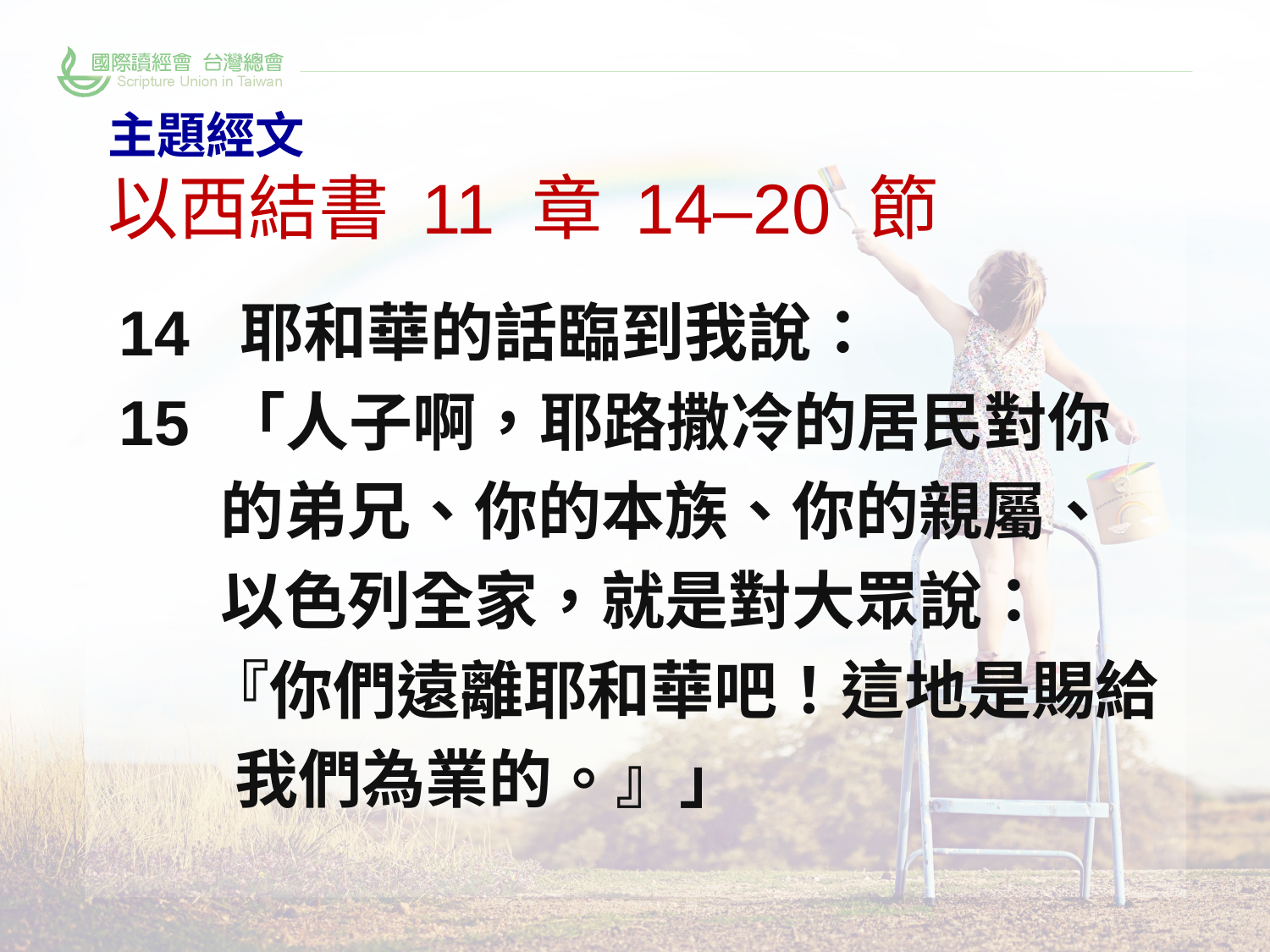

# 主題經文 以西結書 11 章 14–20 節
14  耶和華的話臨到我說：
15 「人子啊，耶路撒冷的居民對你
      的弟兄、你的本族、你的親屬、
      以色列全家，就是對大眾說：
     『你們遠離耶和華吧！這地是賜給
       我們為業的。』」